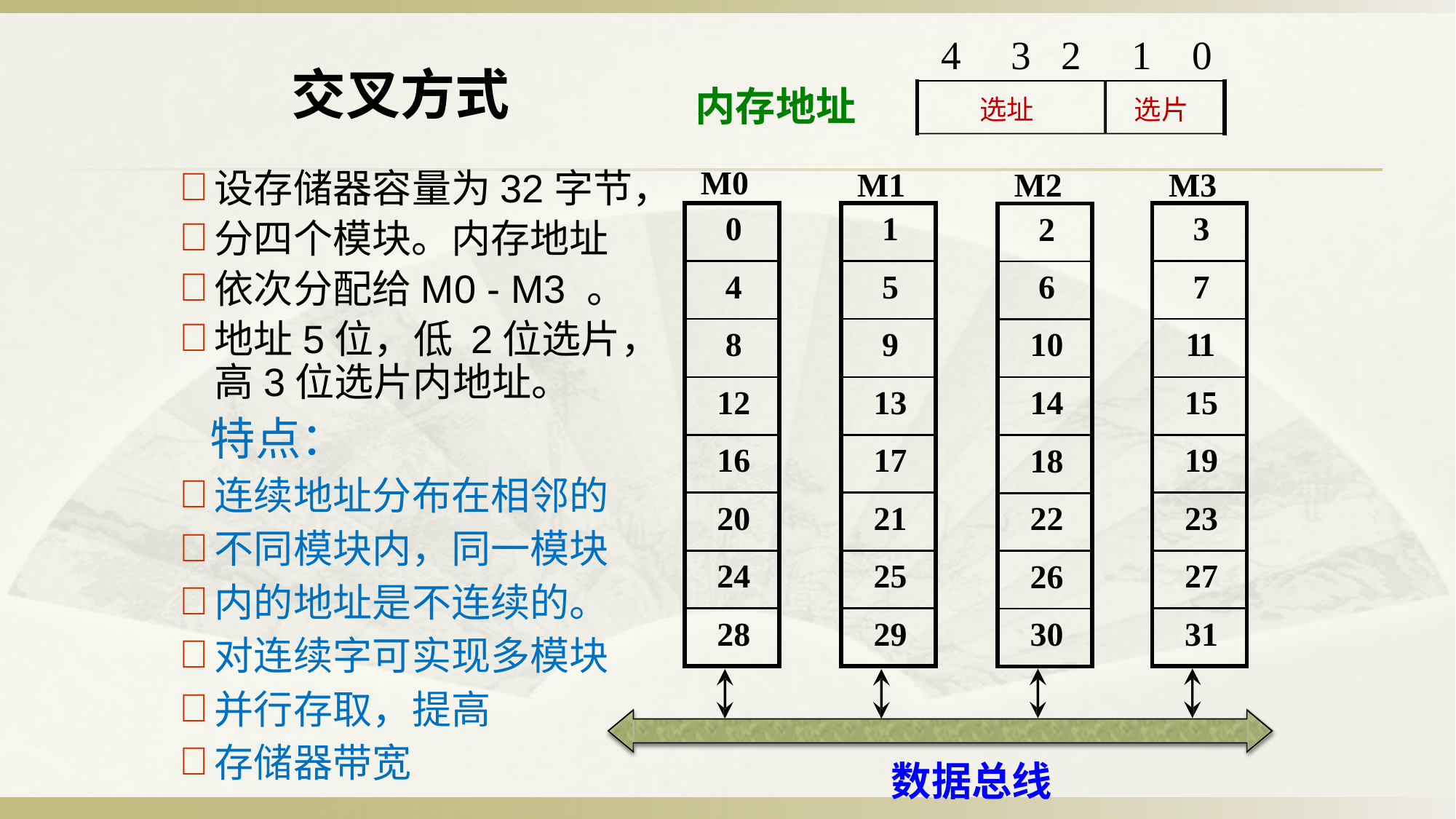

4	3   2	   1	    0
交叉方式

内存地址

选片
选址
M0
设存储器容量为32字节，
分四个模块。内存地址
依次分配给M0 - M3 。
地址5位，低 2位选片，高3位选片内地址。
  特点：
连续地址分布在相邻的
不同模块内，同一模块
内的地址是不连续的。
对连续字可实现多模块
并行存取，提高
存储器带宽
M1
M2
M3
| 0 |
| --- |
| 4 |
| 8 |
| 12 |
| 16 |
| 20 |
| 24 |
| 28 |
| 1 |
| --- |
| 5 |
| 9 |
| 13 |
| 17 |
| 21 |
| 25 |
| 29 |
| 3 |
| --- |
| 7 |
| 11 |
| 15 |
| 19 |
| 23 |
| 27 |
| 31 |
| 2 |
| --- |
| 6 |
| 10 |
| 14 |
| 18 |
| 22 |
| 26 |
| 30 |

数据总线